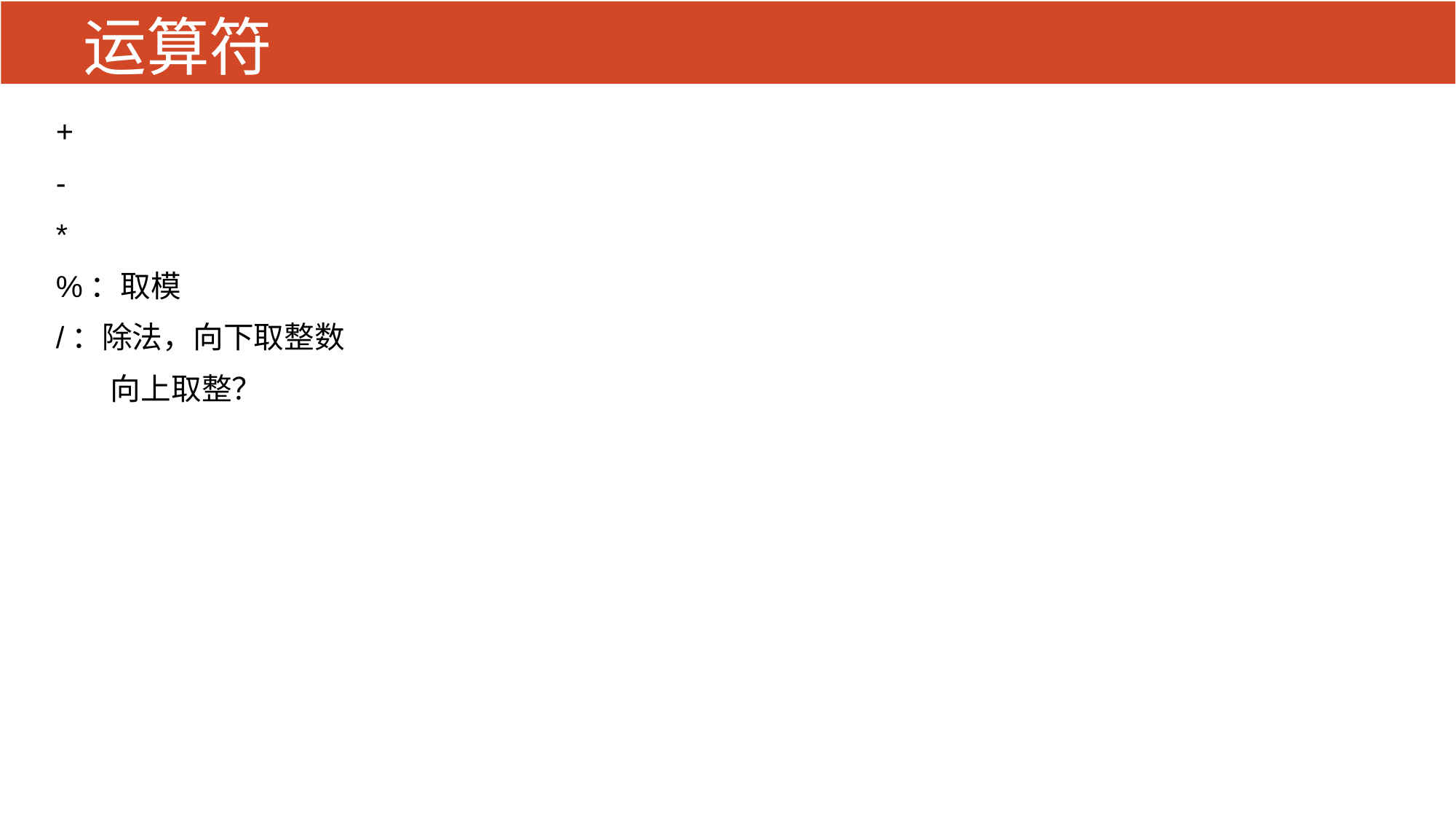

# 运算符
+
-
*
%：取模
/：除法，向下取整数
向上取整？